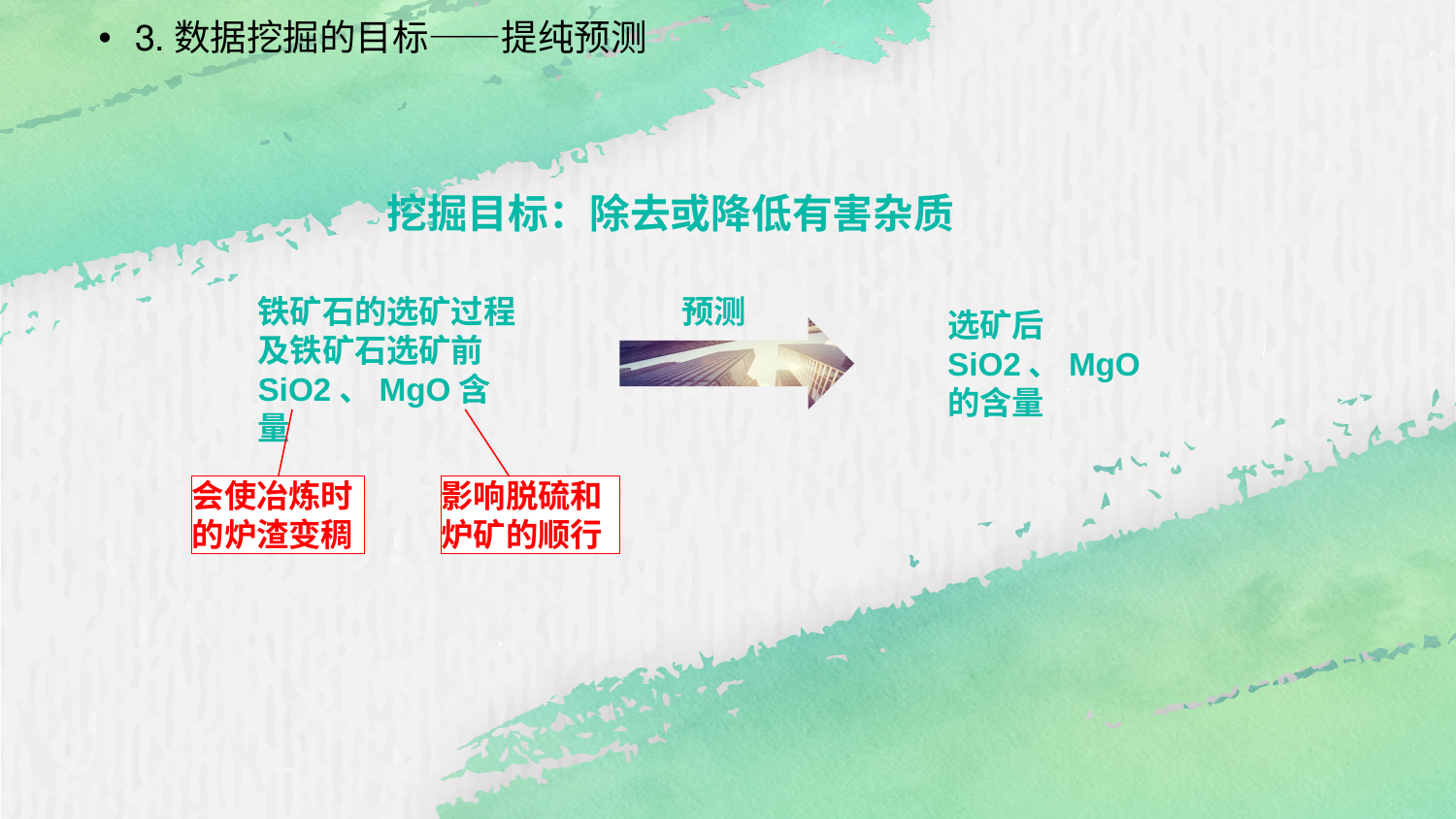

51PPT模板网   www.5 1pptmoban.com

3.数据挖掘的目标——提纯预测
挖掘目标：除去或降低有害杂质
铁矿石的选矿过程及铁矿石选矿前SiO2、MgO含量
预测
选矿后SiO2、MgO的含量

影响脱硫和炉矿的顺行
会使冶炼时的炉渣变稠